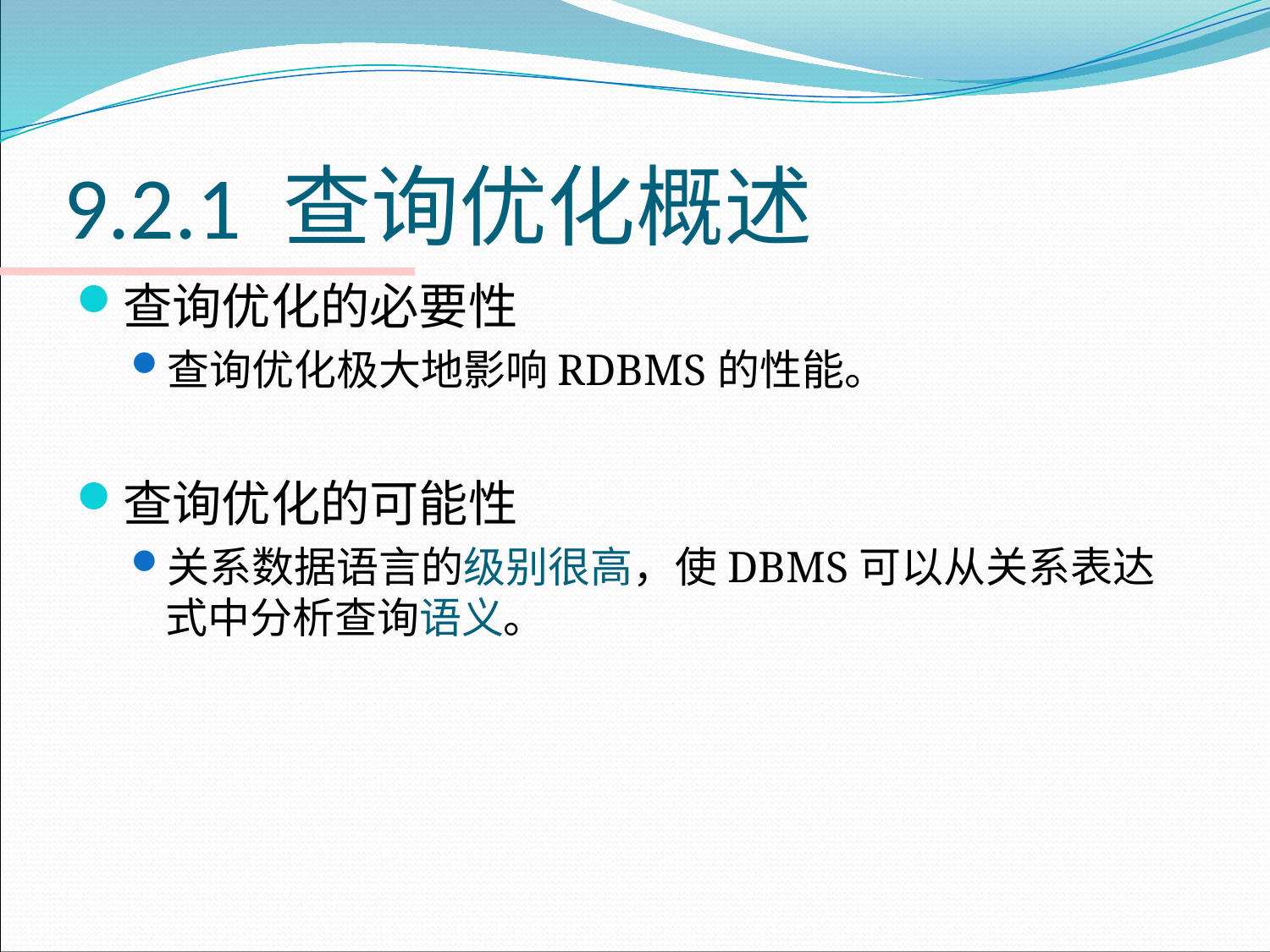

# 9.2.1 查询优化概述
查询优化的必要性
查询优化极大地影响RDBMS的性能。

查询优化的可能性
关系数据语言的级别很高，使DBMS可以从关系表达式中分析查询语义。

839